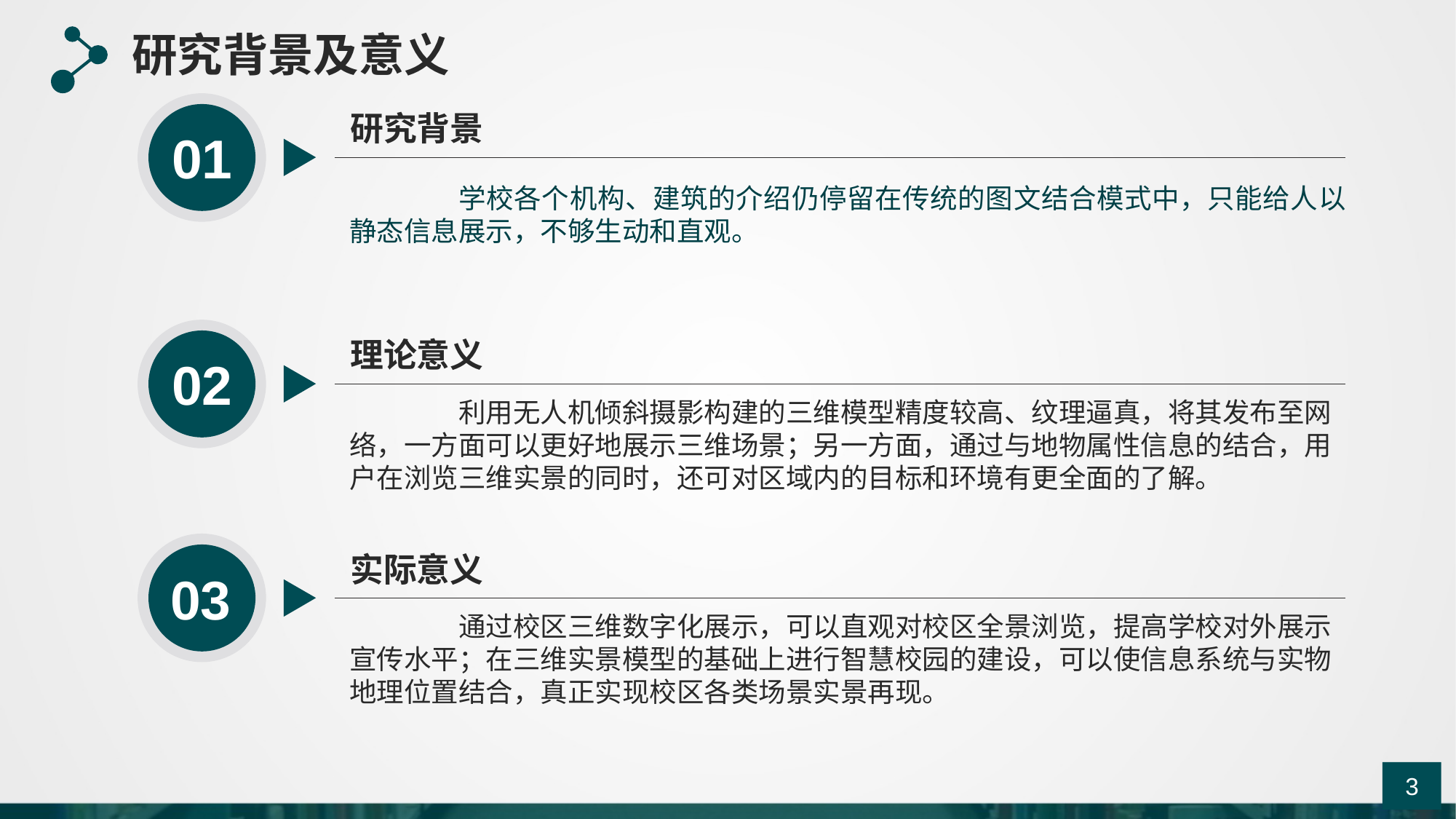

研究背景及意义

研究背景

01

	学校各个机构、建筑的介绍仍停留在传统的图文结合模式中，只能给人以静态信息展示，不够生动和直观。

理论意义

02

	利用无人机倾斜摄影构建的三维模型精度较高、纹理逼真，将其发布至网络，一方面可以更好地展示三维场景；另一方面，通过与地物属性信息的结合，用户在浏览三维实景的同时，还可对区域内的目标和环境有更全面的了解。

实际意义

03

	通过校区三维数字化展示，可以直观对校区全景浏览，提高学校对外展示宣传水平；在三维实景模型的基础上进行智慧校园的建设，可以使信息系统与实物地理位置结合，真正实现校区各类场景实景再现。